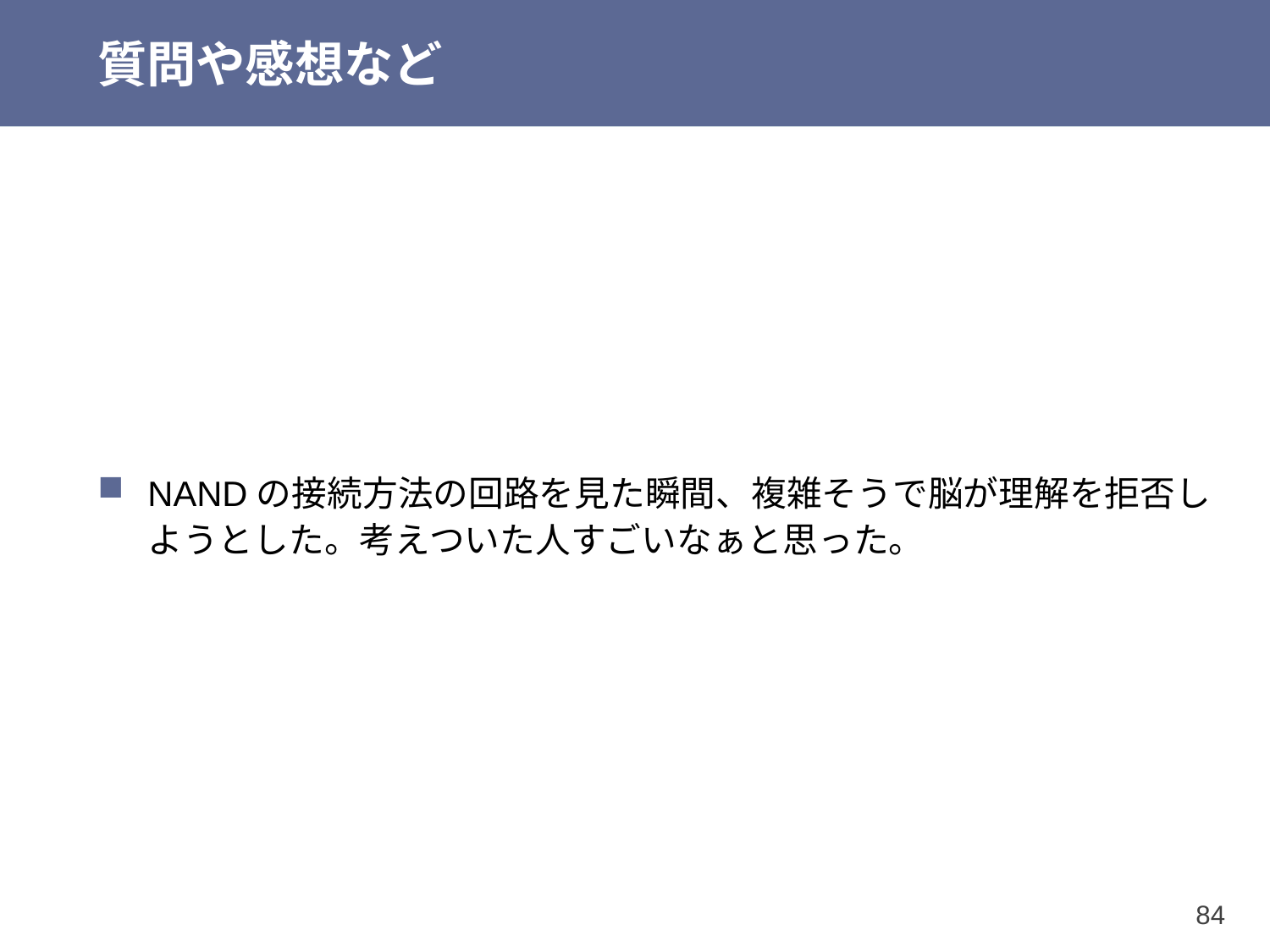

# 質問や感想など
NANDの接続方法の回路を見た瞬間、複雑そうで脳が理解を拒否しようとした。考えついた人すごいなぁと思った。